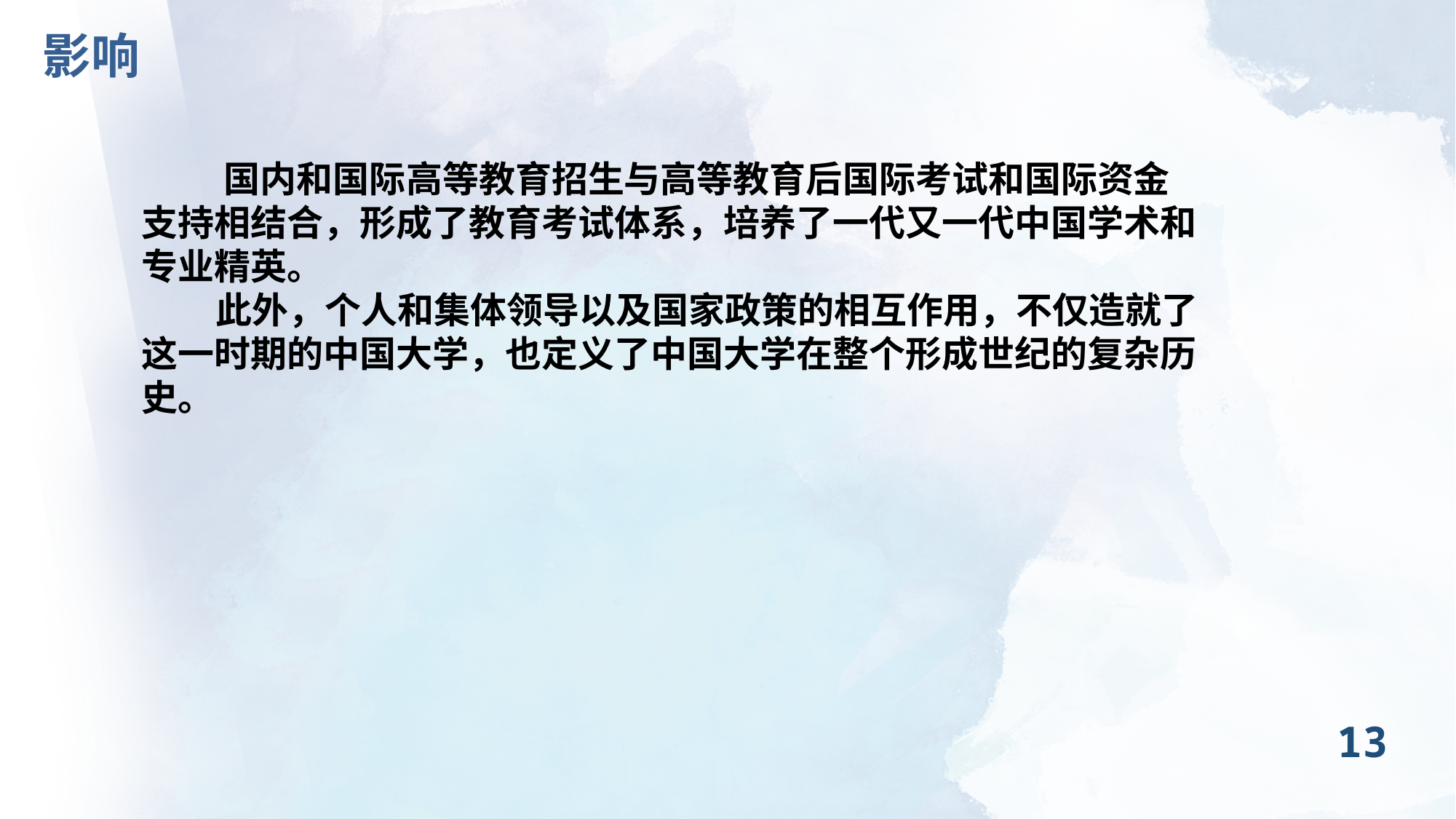

影响
         国内和国际高等教育招生与高等教育后国际考试和国际资金支持相结合，形成了教育考试体系，培养了一代又一代中国学术和专业精英。
        此外，个人和集体领导以及国家政策的相互作用，不仅造就了这一时期的中国大学，也定义了中国大学在整个形成世纪的复杂历史。
13